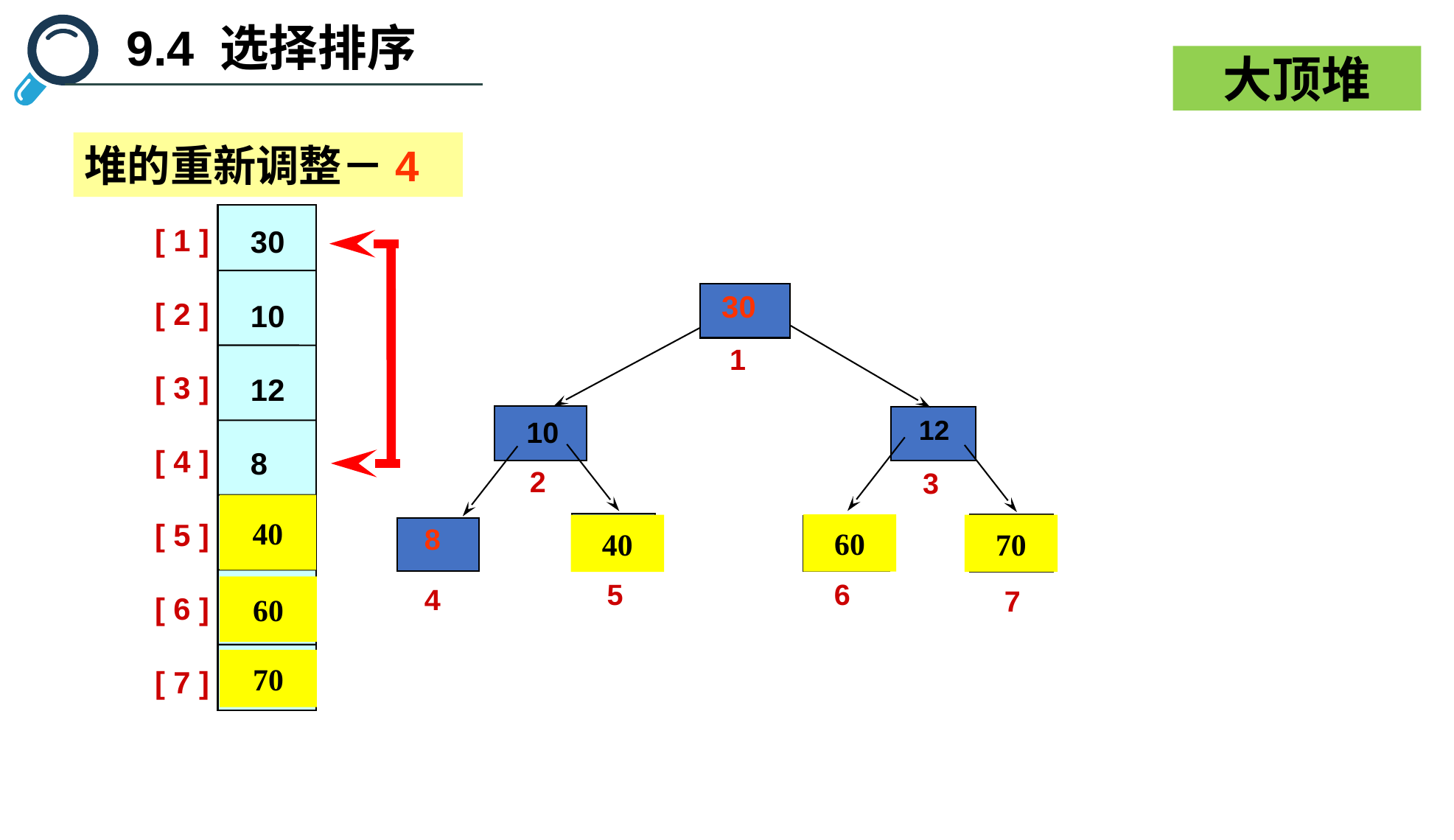

9.4 选择排序
大顶堆
堆的重新调整－4

[ 1 ]

[ 2 ]

[ 3 ]

[ 4 ]

[ 5 ]

[ 6 ]

[ 7 ]
30

10

12

8

8

60

10

30

 1

 10

 12

 2
 3

40
60

40
70

8

4

10

 7
8
 60

 5
  6
60

70